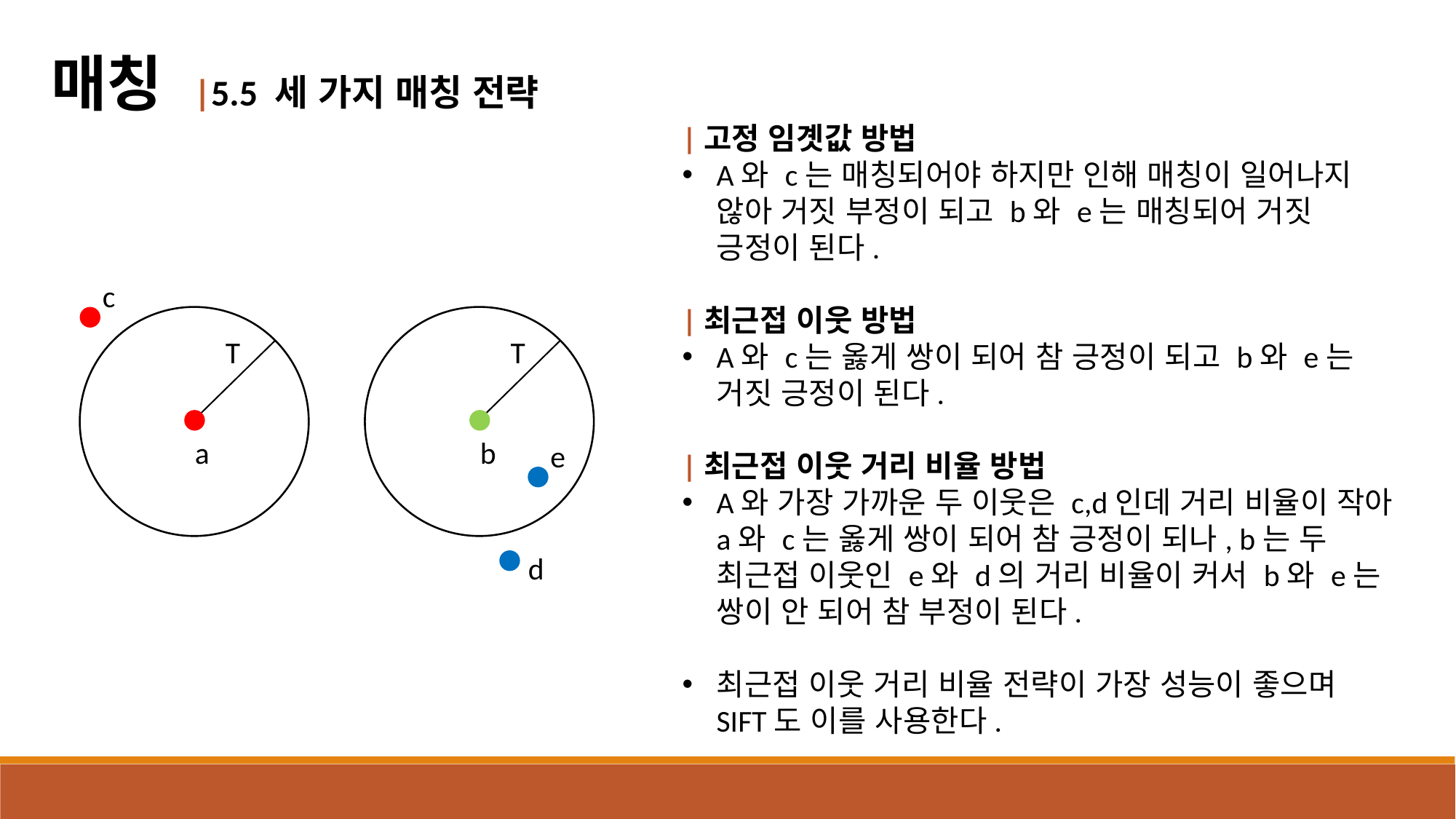

매칭 |5.5 세 가지 매칭 전략
|고정 임곗값 방법
A와 c는 매칭되어야 하지만 인해 매칭이 일어나지 않아 거짓 부정이 되고 b와 e는 매칭되어 거짓 긍정이 된다.

|최근접 이웃 방법
A와 c는 옳게 쌍이 되어 참 긍정이 되고 b와 e는 거짓 긍정이 된다.

|최근접 이웃 거리 비율 방법
A와 가장 가까운 두 이웃은 c,d인데 거리 비율이 작아 a와 c는 옳게 쌍이 되어 참 긍정이 되나, b는 두 최근접 이웃인 e와 d의 거리 비율이 커서 b와 e는 쌍이 안 되어 참 부정이 된다.

최근접 이웃 거리 비율 전략이 가장 성능이 좋으며 SIFT도 이를 사용한다.
c

T
T

a
b
e

d